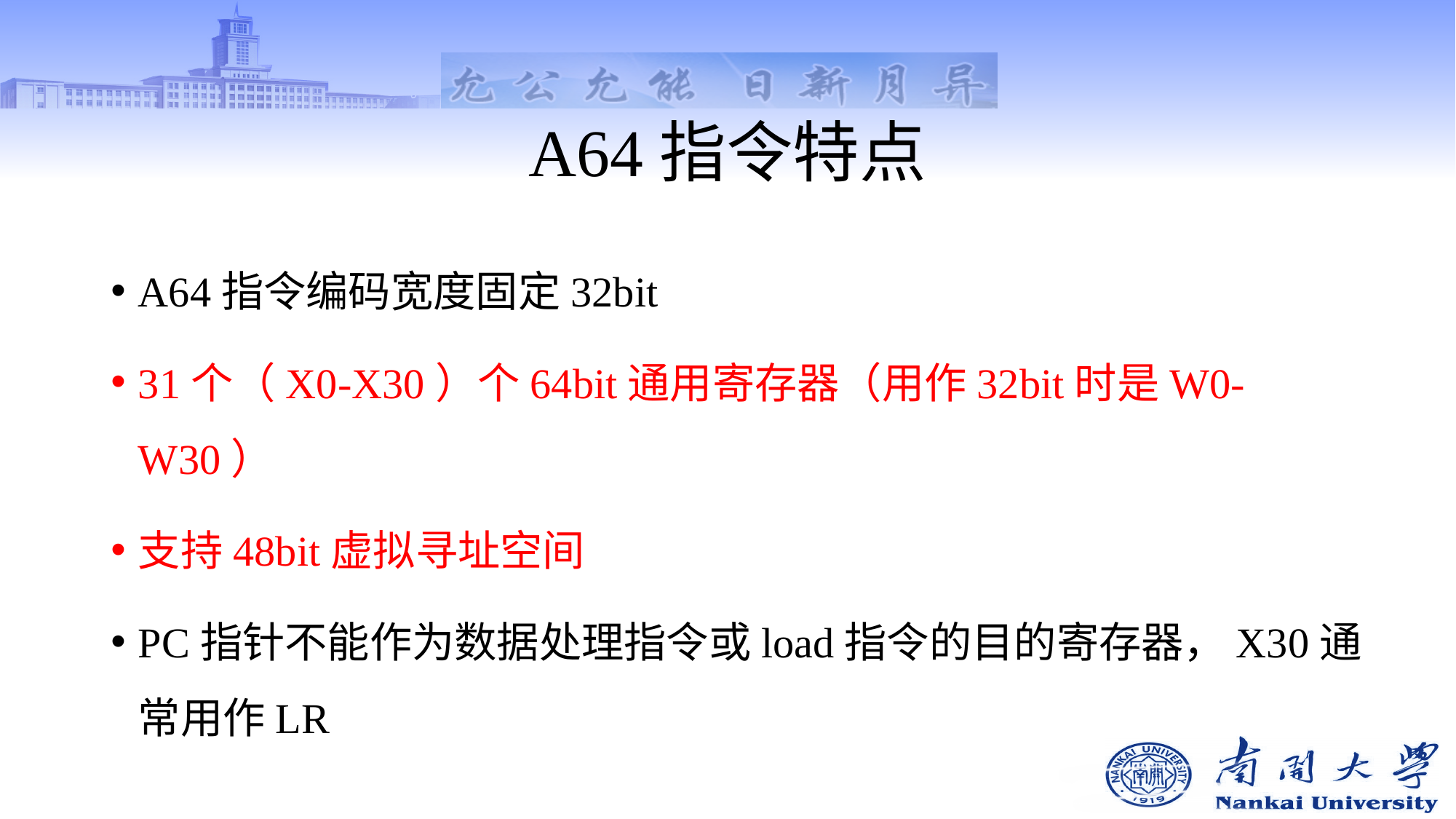

# A64指令特点
A64指令编码宽度固定32bit
31个（X0-X30）个64bit通用寄存器（用作32bit时是W0-W30）
支持48bit虚拟寻址空间
PC指针不能作为数据处理指令或load指令的目的寄存器，X30通常用作LR